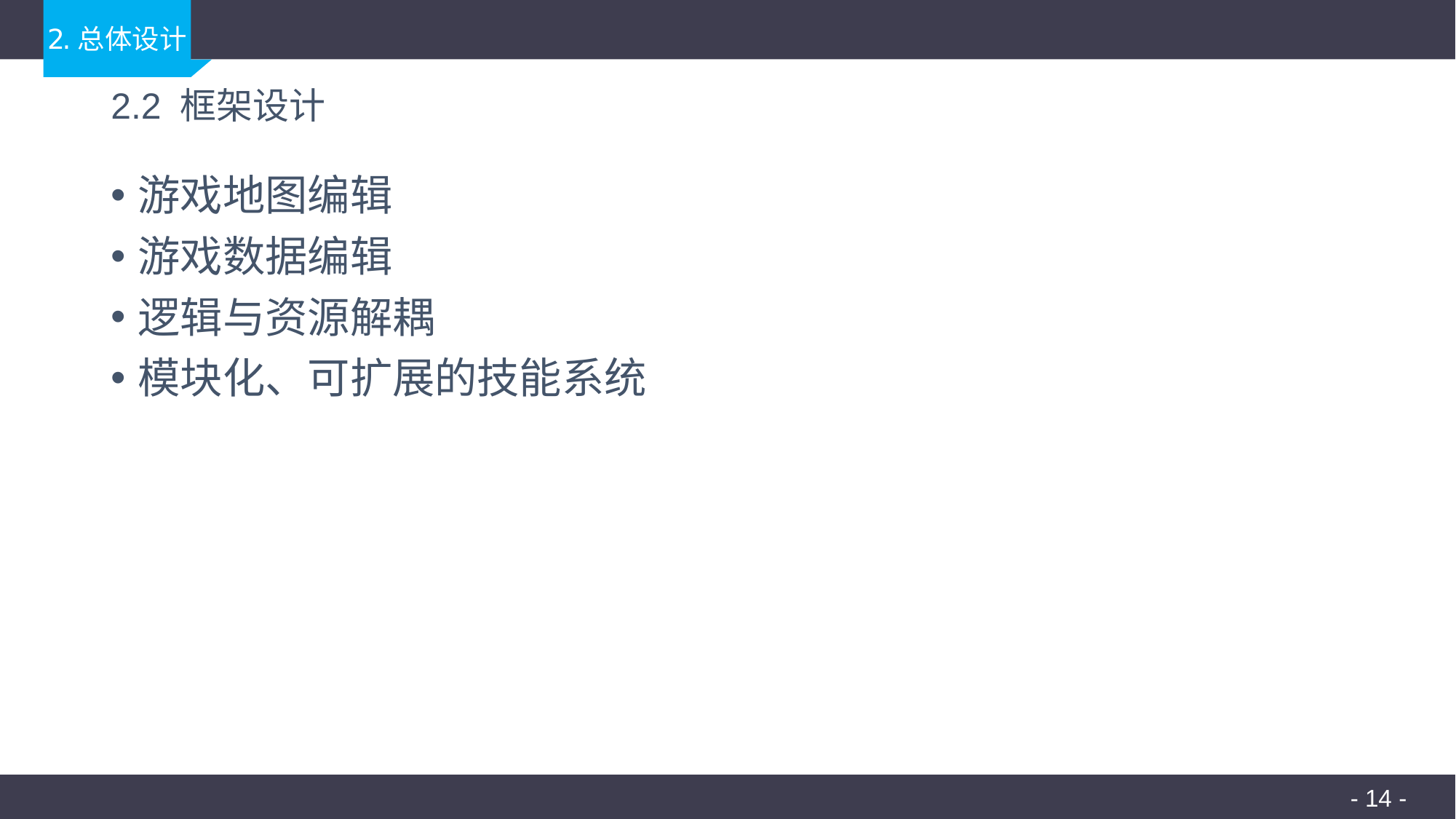

# 2.2 框架设计
游戏地图编辑
游戏数据编辑
逻辑与资源解耦
模块化、可扩展的技能系统